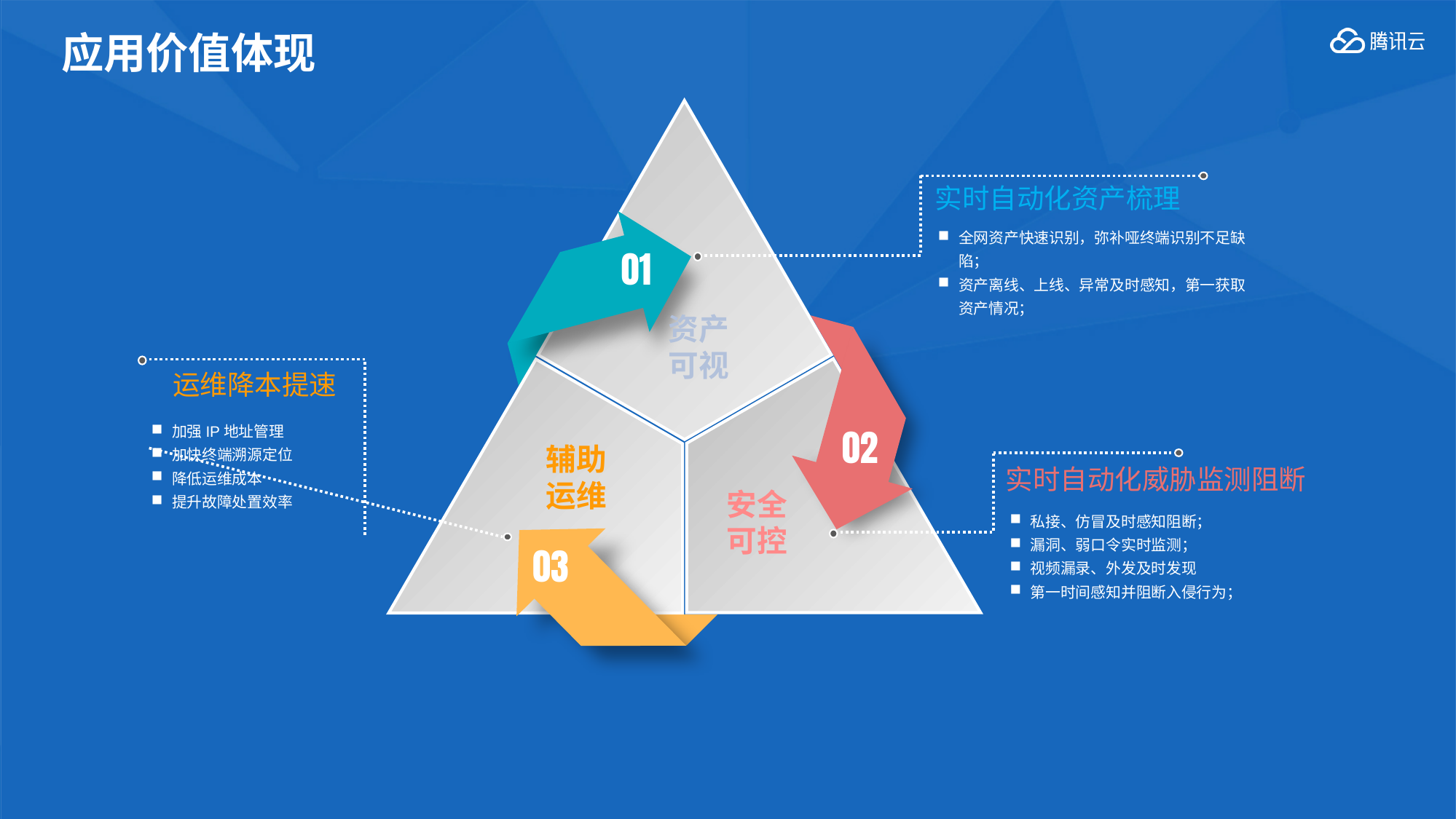

# 应用价值体现

实时自动化资产梳理
全网资产快速识别，弥补哑终端识别不足缺陷；
资产离线、上线、异常及时感知，第一获取资产情况；

01
资产可视

02

运维降本提速
加强IP地址管理
加快终端溯源定位
降低运维成本
提升故障处置效率
辅助运维

实时自动化威胁监测阻断
私接、仿冒及时感知阻断；
漏洞、弱口令实时监测；
视频漏录、外发及时发现
第一时间感知并阻断入侵行为；
安全可控

03